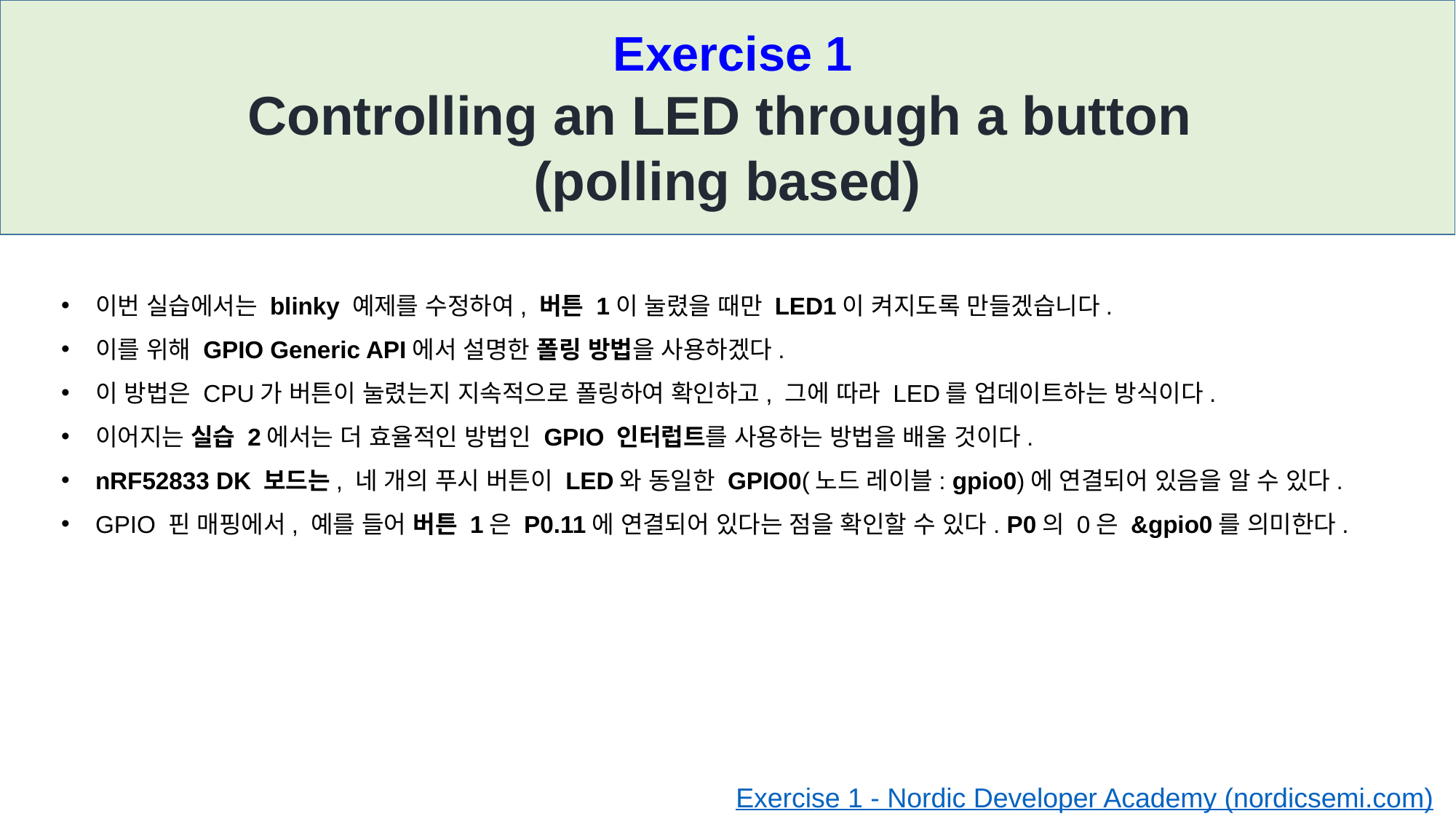

Exercise 1
Controlling an LED through a button
(polling based)
이번 실습에서는 blinky 예제를 수정하여, 버튼 1이 눌렸을 때만 LED1이 켜지도록 만들겠습니다.
이를 위해 GPIO Generic API에서 설명한 폴링 방법을 사용하겠다.
이 방법은 CPU가 버튼이 눌렸는지 지속적으로 폴링하여 확인하고, 그에 따라 LED를 업데이트하는 방식이다.
이어지는 실습 2에서는 더 효율적인 방법인 GPIO 인터럽트를 사용하는 방법을 배울 것이다.
nRF52833 DK 보드는, 네 개의 푸시 버튼이 LED와 동일한 GPIO0(노드 레이블: gpio0)에 연결되어 있음을 알 수 있다.
GPIO 핀 매핑에서, 예를 들어 버튼 1은 P0.11에 연결되어 있다는 점을 확인할 수 있다. P0의 0은 &gpio0를 의미한다.

Exercise 1 - Nordic Developer Academy (nordicsemi.com)